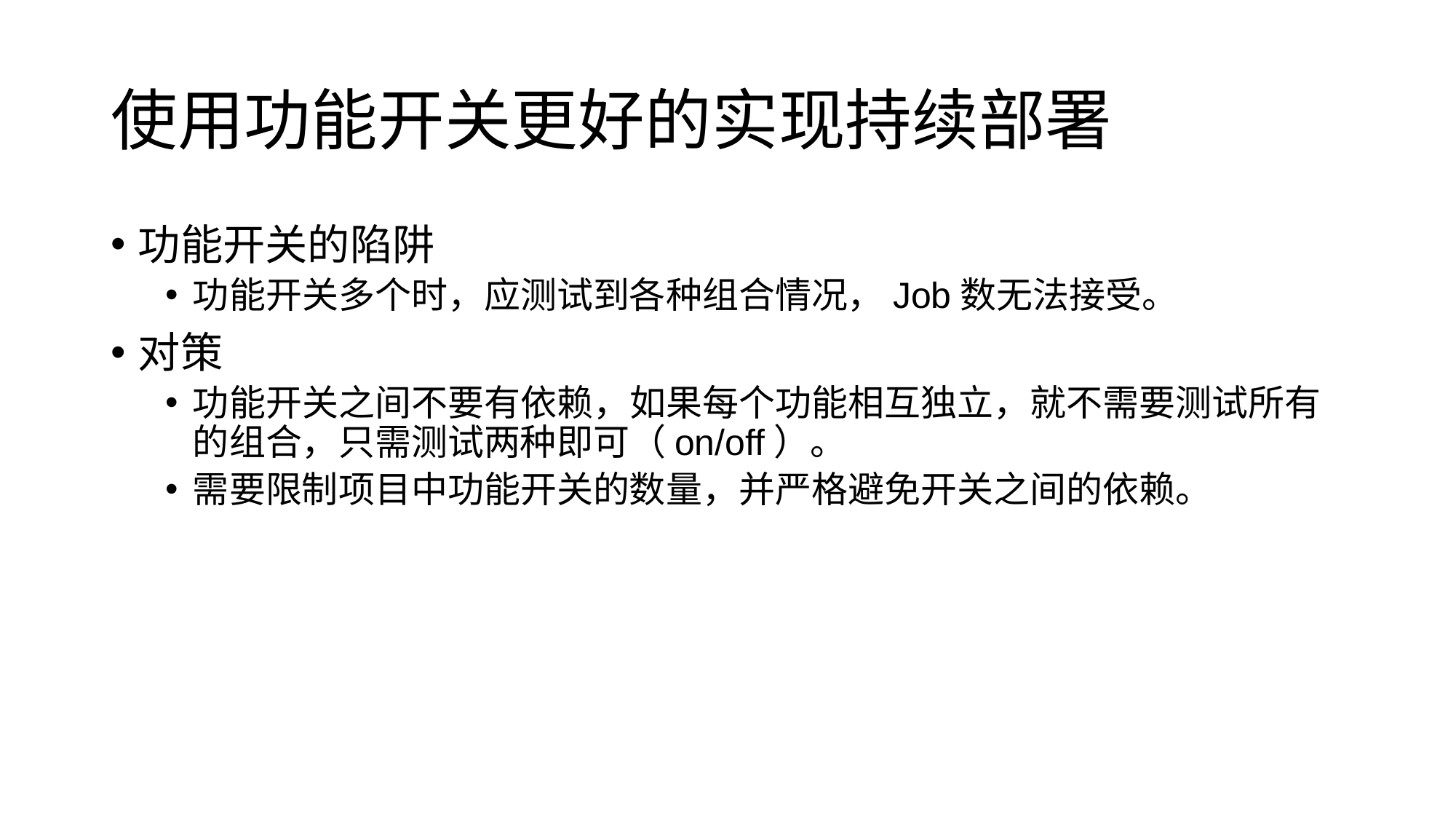

# 使用功能开关更好的实现持续部署
功能开关的陷阱
功能开关多个时，应测试到各种组合情况，Job数无法接受。
对策
功能开关之间不要有依赖，如果每个功能相互独立，就不需要测试所有的组合，只需测试两种即可（on/off）。
需要限制项目中功能开关的数量，并严格避免开关之间的依赖。